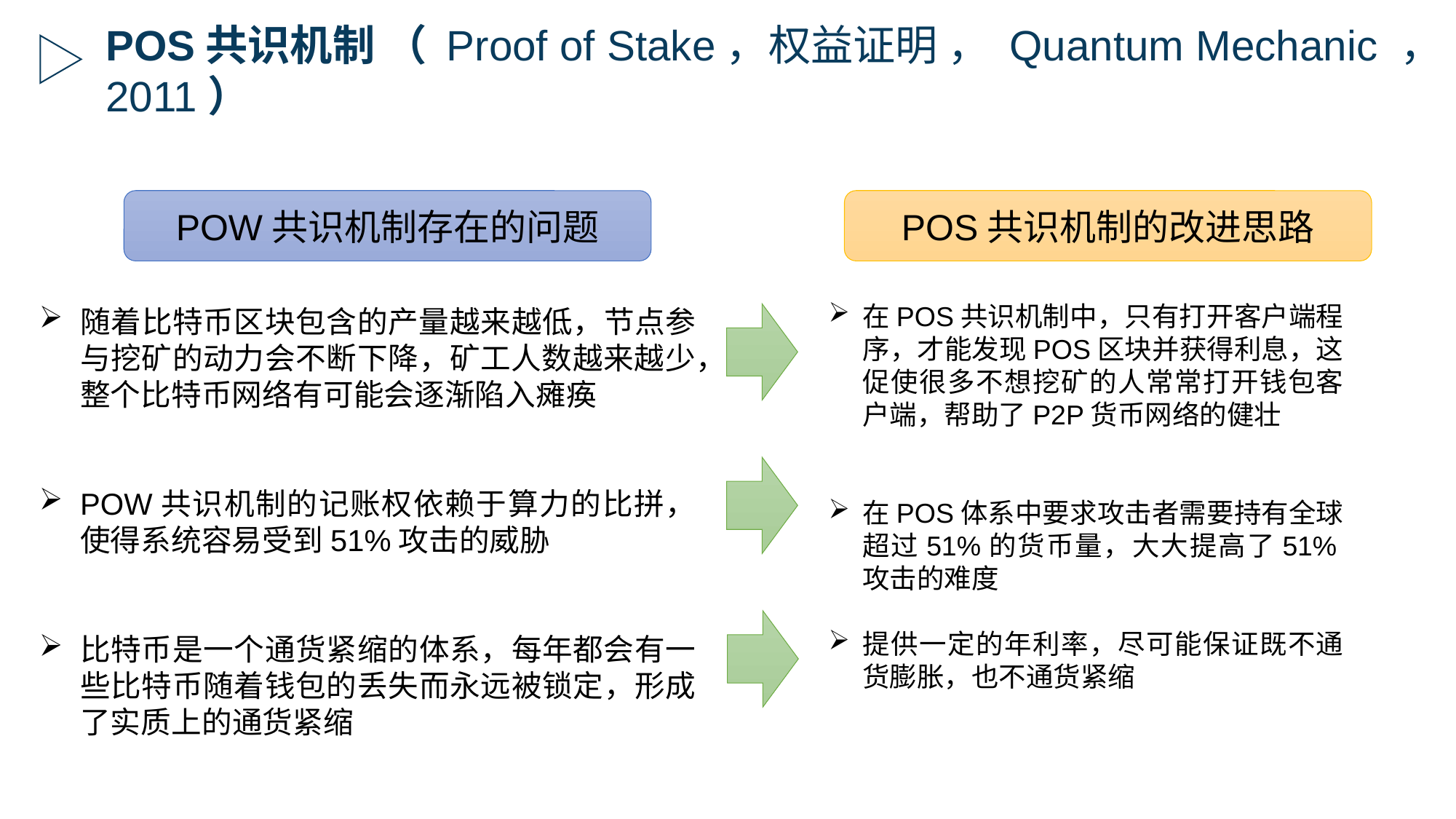

POS共识机制 （ Proof of Stake，权益证明 ， Quantum Mechanic ， 2011）

POW共识机制存在的问题
POS共识机制的改进思路

随着比特币区块包含的产量越来越低，节点参与挖矿的动力会不断下降，矿工人数越来越少，整个比特币网络有可能会逐渐陷入瘫痪

POW共识机制的记账权依赖于算力的比拼，使得系统容易受到51%攻击的威胁

比特币是一个通货紧缩的体系，每年都会有一些比特币随着钱包的丢失而永远被锁定，形成了实质上的通货紧缩
在POS共识机制中，只有打开客户端程序，才能发现POS区块并获得利息，这促使很多不想挖矿的人常常打开钱包客户端，帮助了P2P货币网络的健壮

在POS体系中要求攻击者需要持有全球超过51%的货币量，大大提高了51%攻击的难度

提供一定的年利率，尽可能保证既不通货膨胀，也不通货紧缩